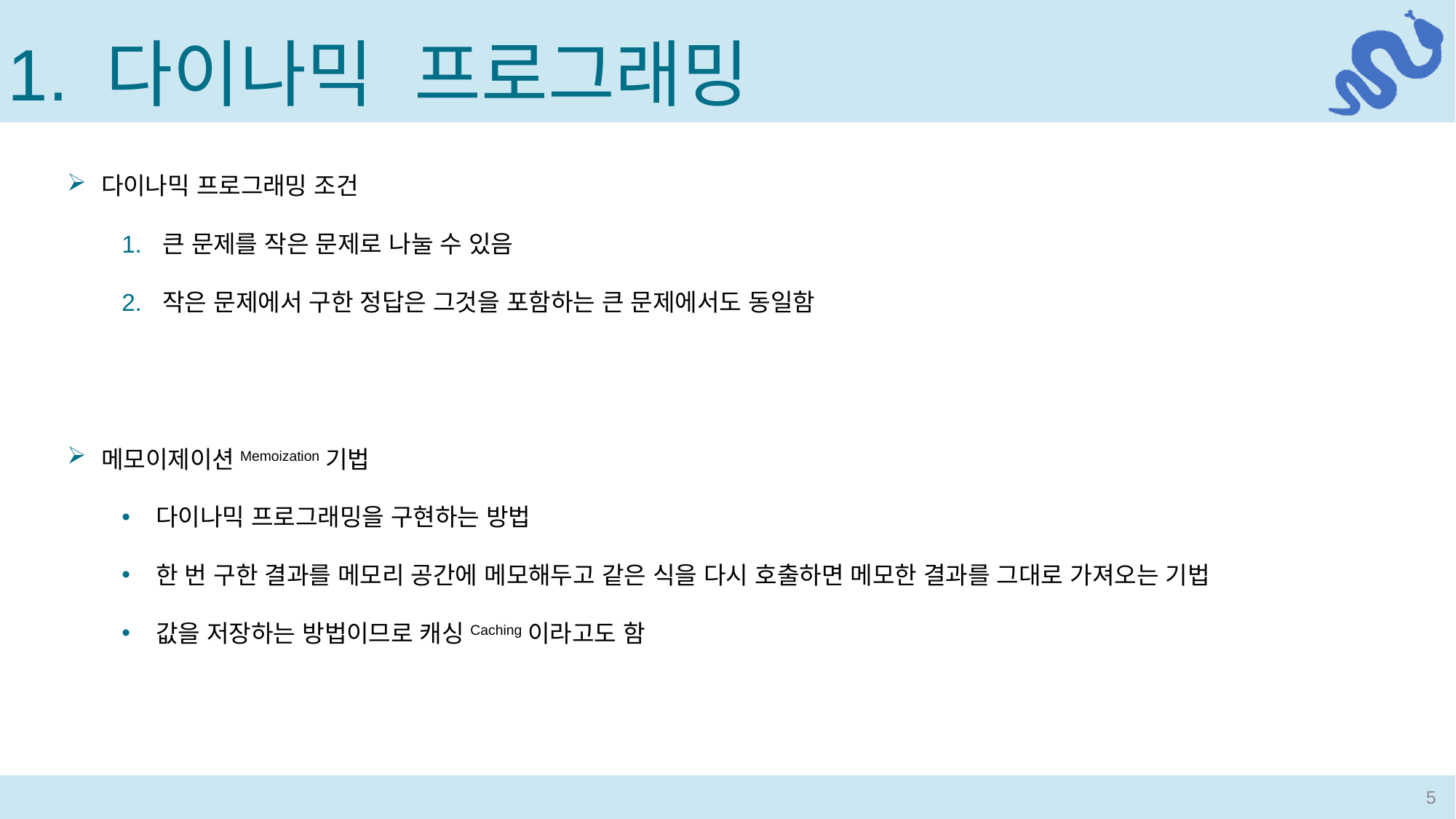

1. 다이나믹  프로그래밍
다이나믹 프로그래밍 조건
큰 문제를 작은 문제로 나눌 수 있음
작은 문제에서 구한 정답은 그것을 포함하는 큰 문제에서도 동일함
메모이제이션Memoization기법
다이나믹 프로그래밍을 구현하는 방법
한 번 구한 결과를 메모리 공간에 메모해두고 같은 식을 다시 호출하면 메모한 결과를 그대로 가져오는 기법
값을 저장하는 방법이므로 캐싱Caching이라고도 함
5